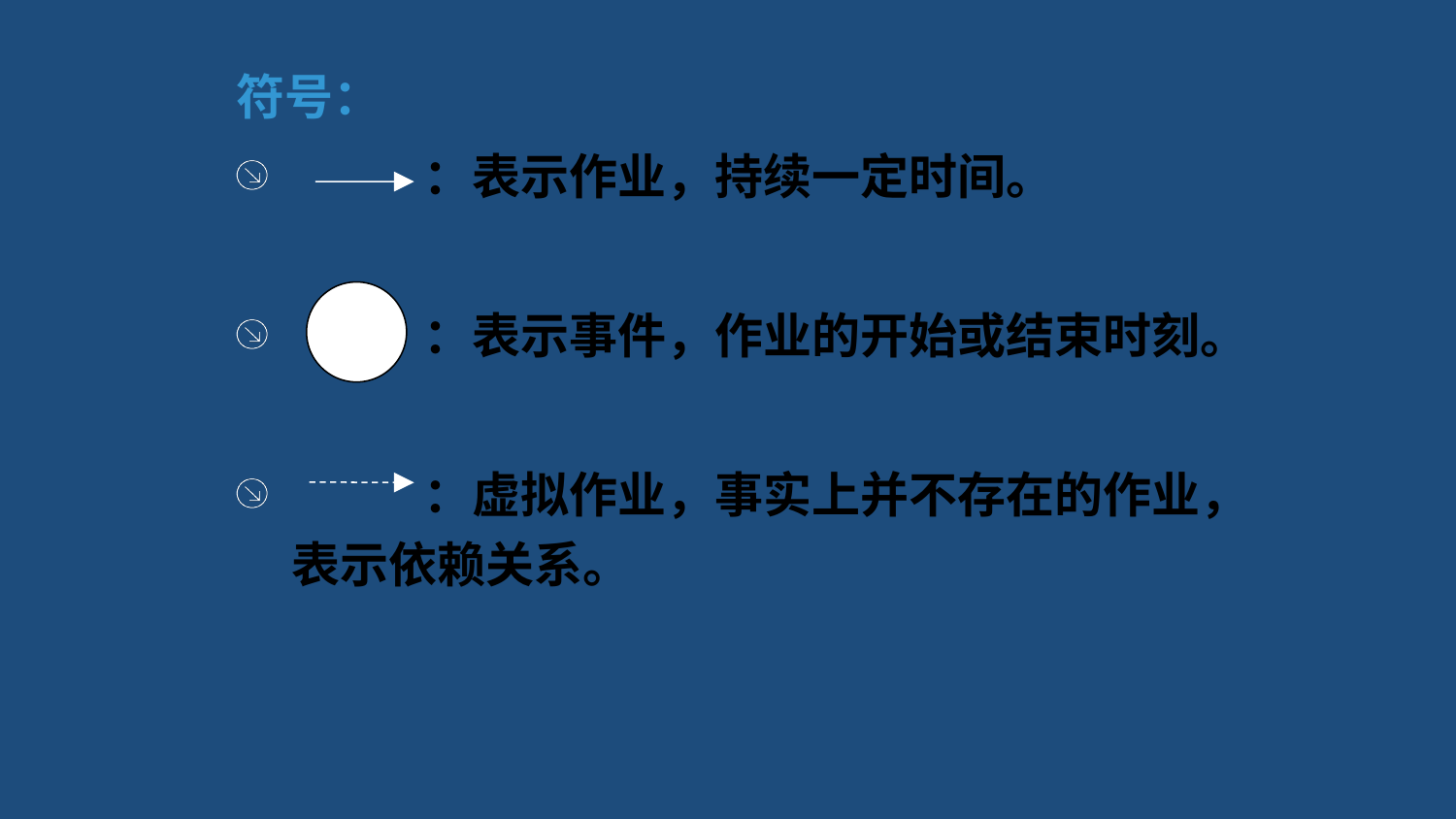

符号：
           ：表示作业，持续一定时间。

           ：表示事件，作业的开始或结束时刻。

           ：虚拟作业，事实上并不存在的作业，表示依赖关系。